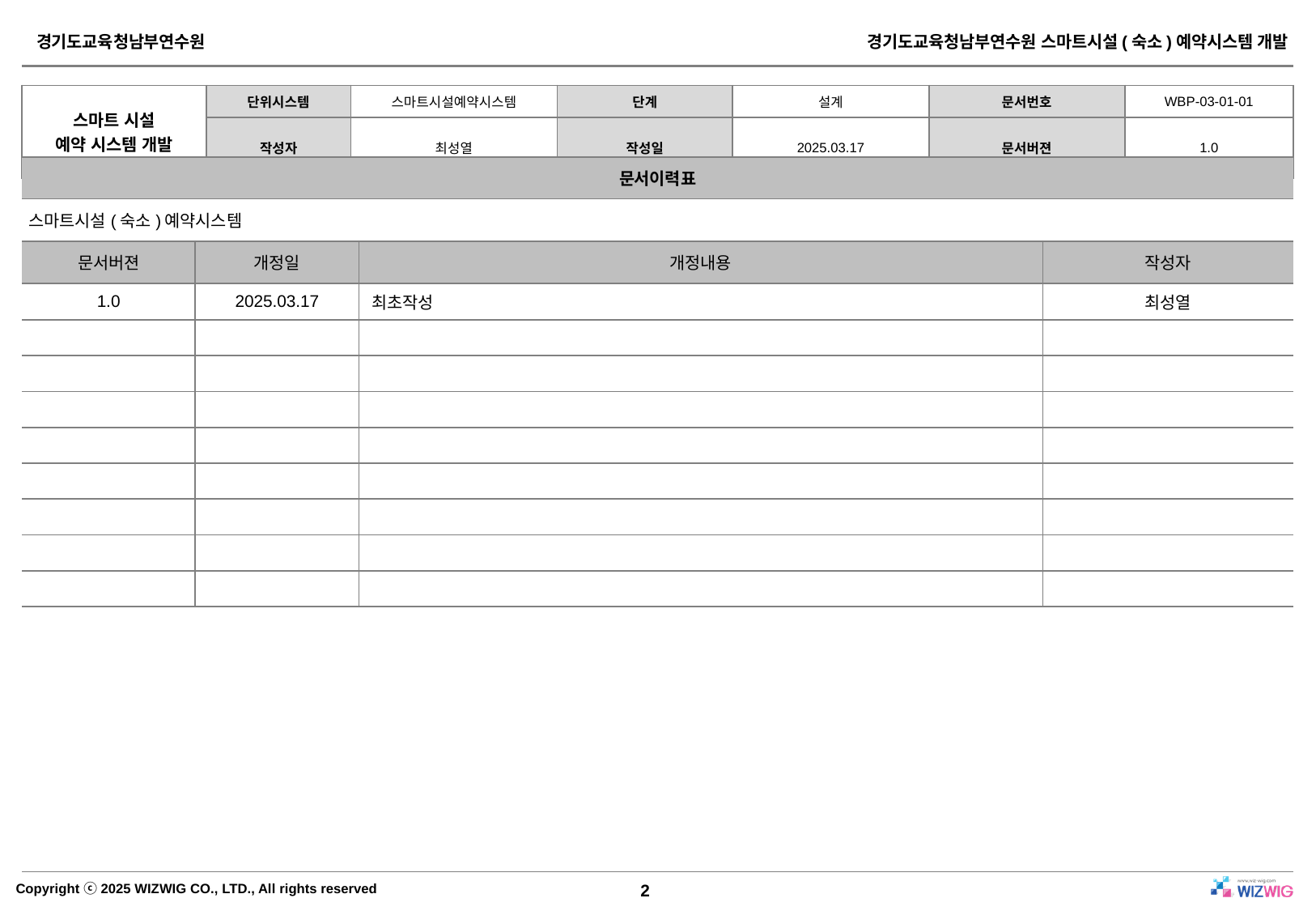

| 문서이력표 |  |  |  |
| --- | --- | --- | --- |
| 스마트시설(숙소)예약시스템 |  |  |  |
| 문서버젼 | 개정일 | 개정내용 | 작성자 |
| 1.0 | 2025.03.17 | 최초작성 | 최성열 |
|  |  |  |  |
|  |  |  |  |
|  |  |  |  |
|  |  |  |  |
|  |  |  |  |
|  |  |  |  |
|  |  |  |  |
|  |  |  |  |